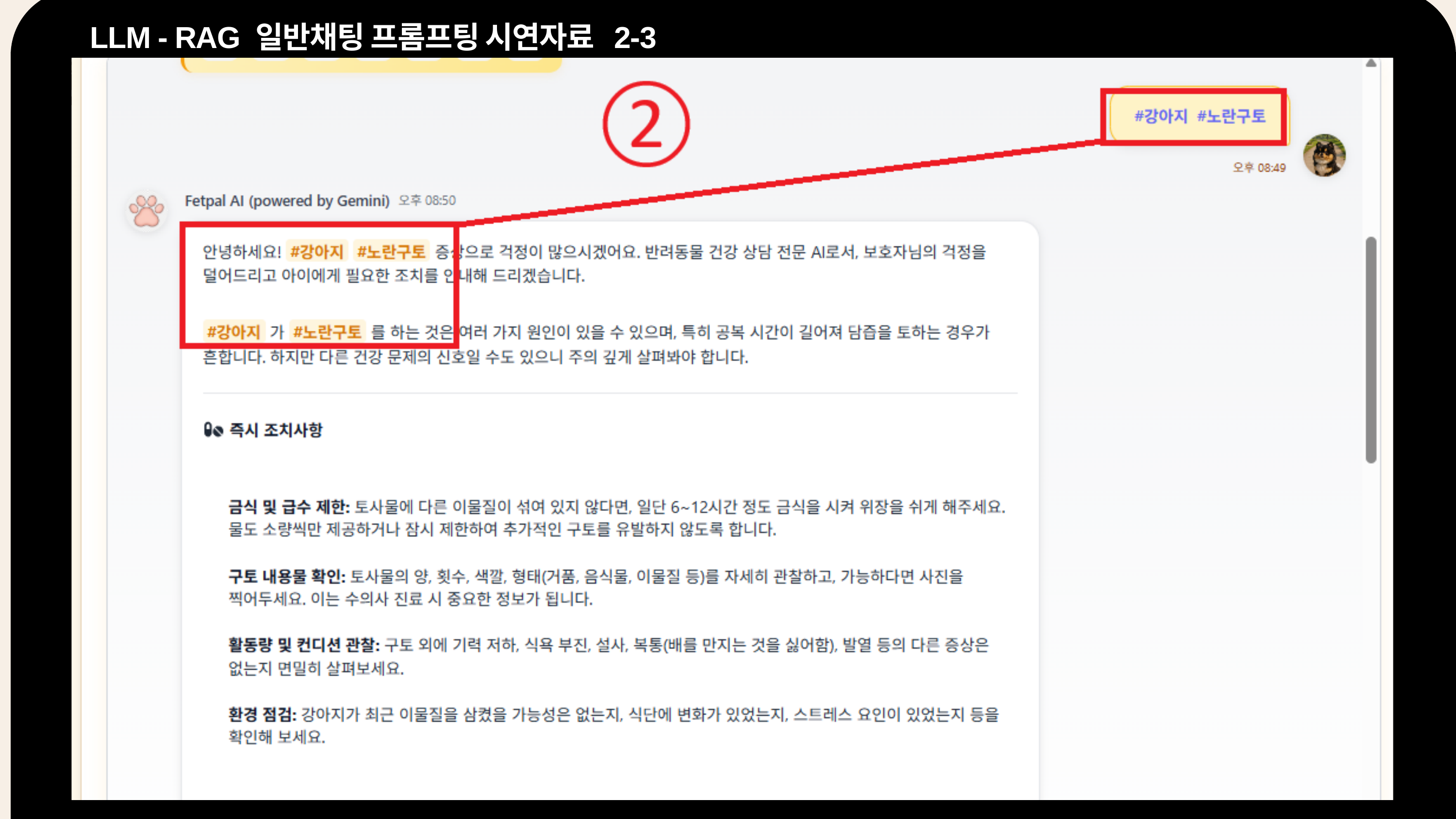

LLM - RAG 일반채팅 프롬프팅 시연자료  2-3